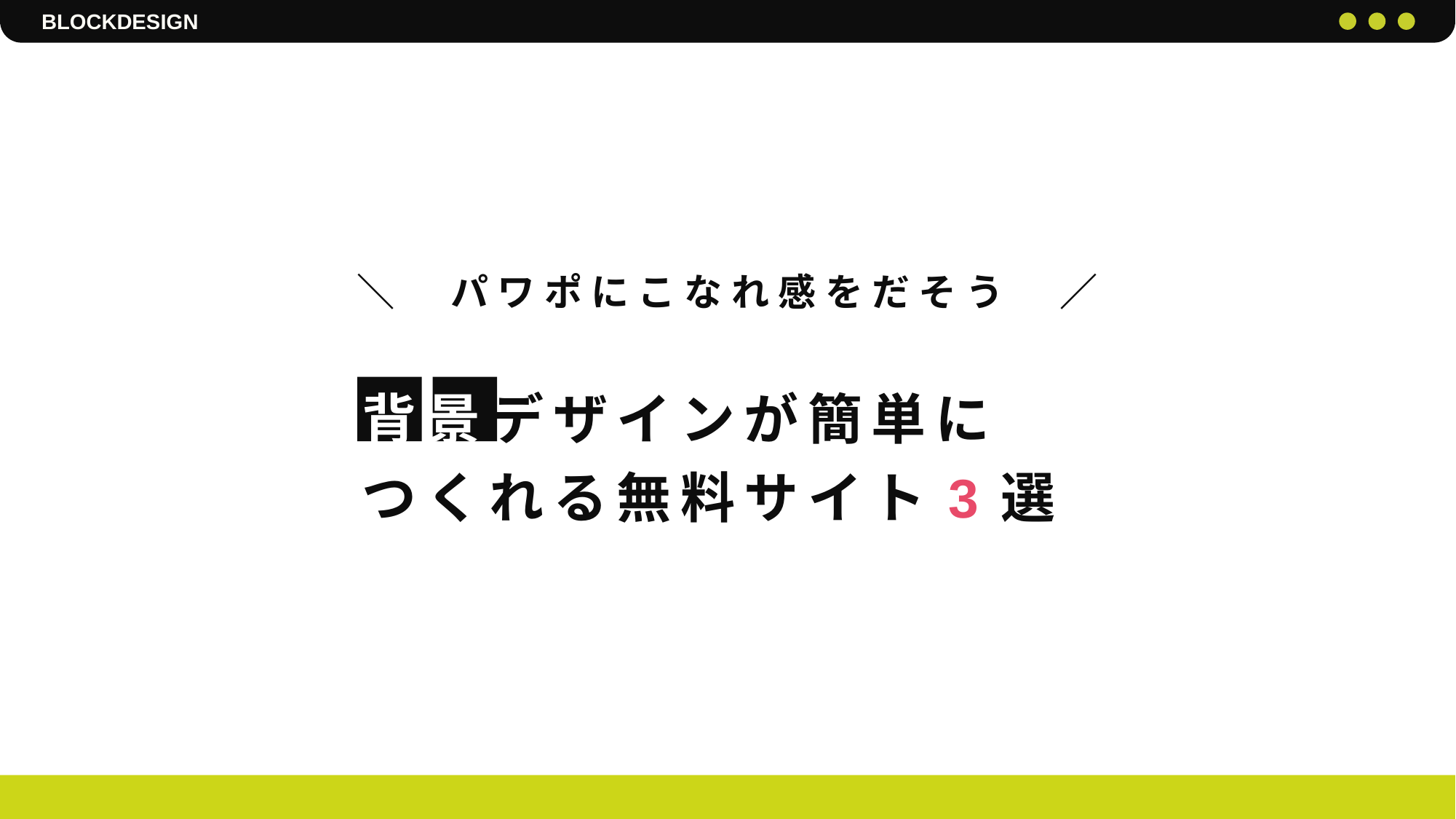

BLOCKDESIGN

＼　パワポにこなれ感をだそう　／
背景デザインが簡単に
つくれる無料サイト3選